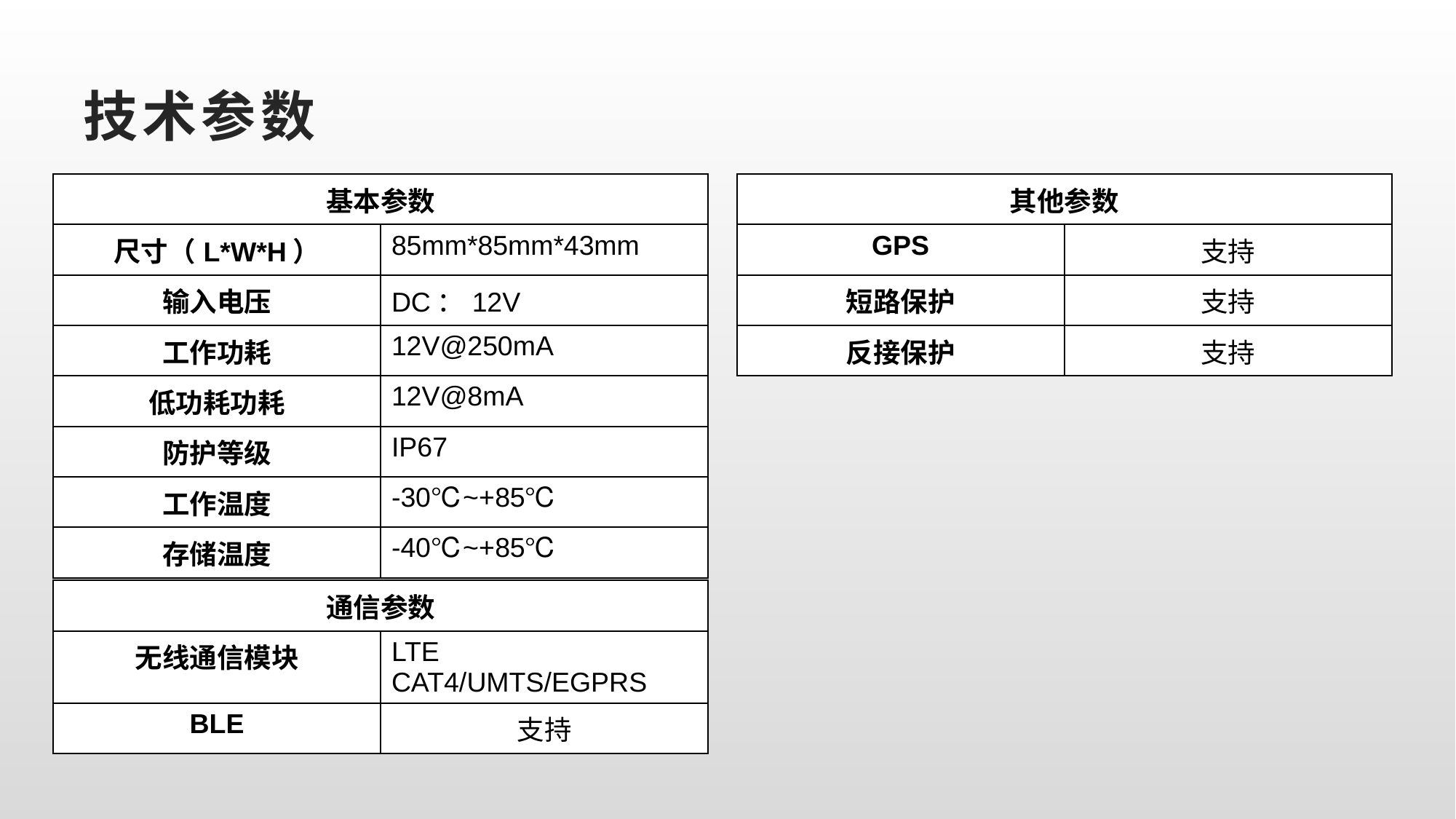

# 技术参数
| 基本参数 |  |
| --- | --- |
| 尺寸（L\*W\*H） | 85mm\*85mm\*43mm |
| 输入电压 | DC：12V |
| 工作功耗 | 12V@250mA |
| 低功耗功耗 | 12V@8mA |
| 防护等级 | IP67 |
| 工作温度 | -30℃~+85℃ |
| 存储温度 | -40℃~+85℃ |
| 其他参数 |  |
| --- | --- |
| GPS | 支持 |
| 短路保护 | 支持 |
| 反接保护 | 支持 |
| 通信参数 |  |
| --- | --- |
| 无线通信模块 | LTE CAT4/UMTS/EGPRS |
| BLE | 支持 |